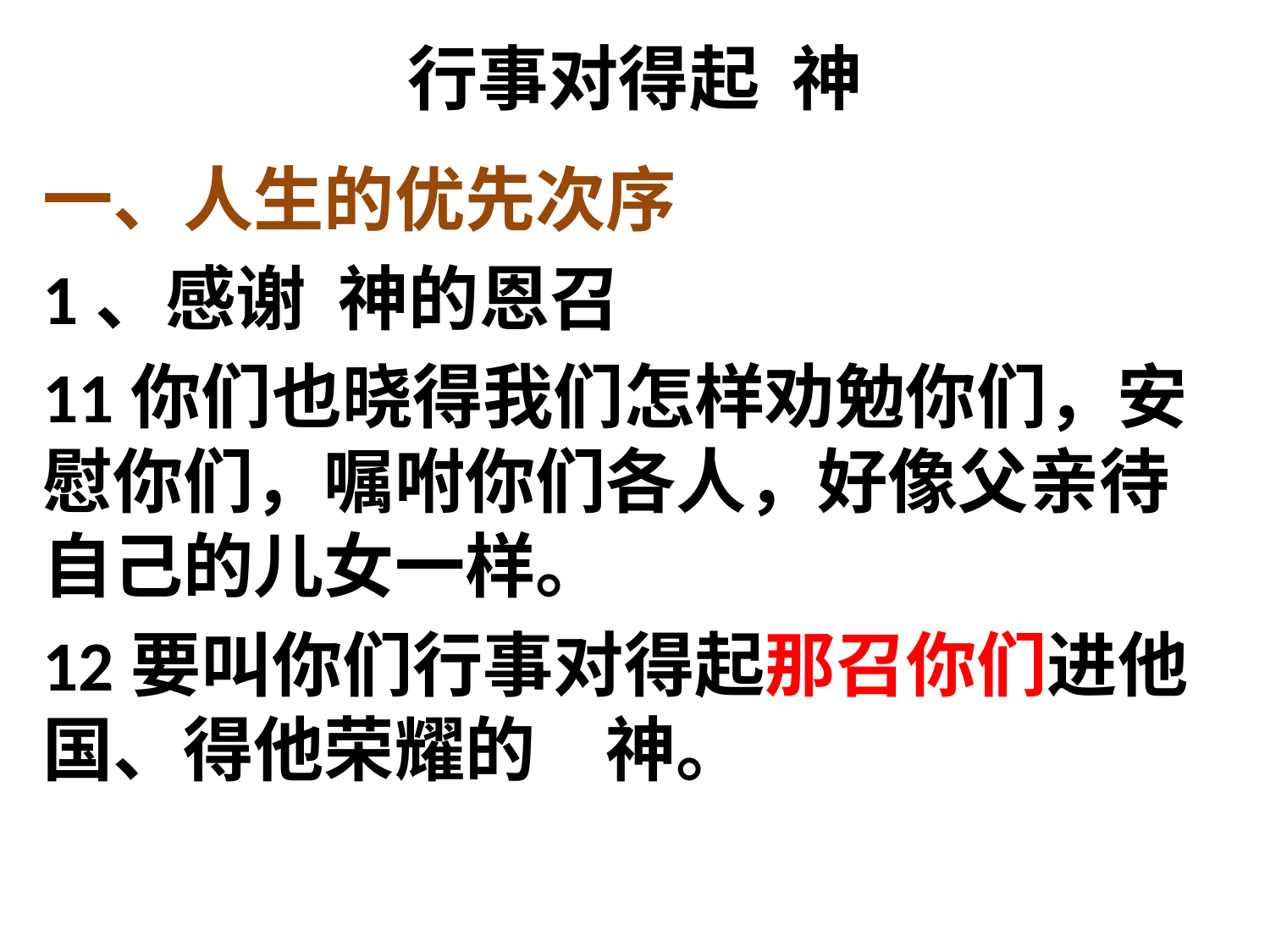

# 行事对得起  神
一、人生的优先次序
1、感谢  神的恩召
11你们也晓得我们怎样劝勉你们，安慰你们，嘱咐你们各人，好像父亲待自己的儿女一样。
12要叫你们行事对得起那召你们进他国、得他荣耀的　神。